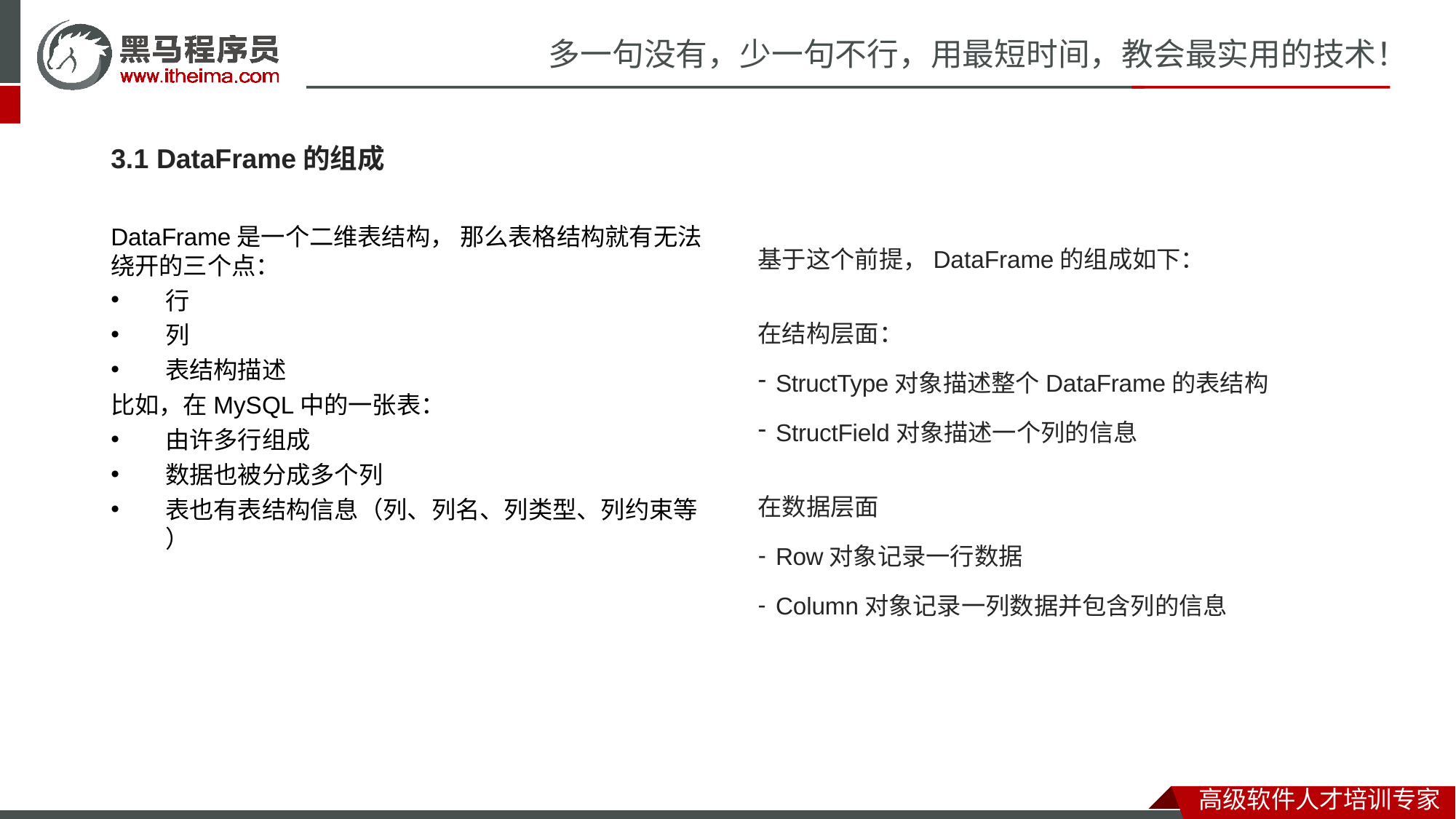

# 多一句没有，少一句不行，用最短时间，教会最实用的技术！

3.1 DataFrame的组成

DataFrame是一个二维表结构， 那么表格结构就有无法 绕开的三个点：
行
列
表结构描述
比如，在MySQL中的一张表：
由许多行组成
数据也被分成多个列
表也有表结构信息（列、列名、列类型、列约束等
）
基于这个前提，DataFrame的组成如下：

在结构层面：
StructType对象描述整个DataFrame的表结构
StructField对象描述一个列的信息

在数据层面
Row对象记录一行数据
Column对象记录一列数据并包含列的信息
高级软件人才培训专家